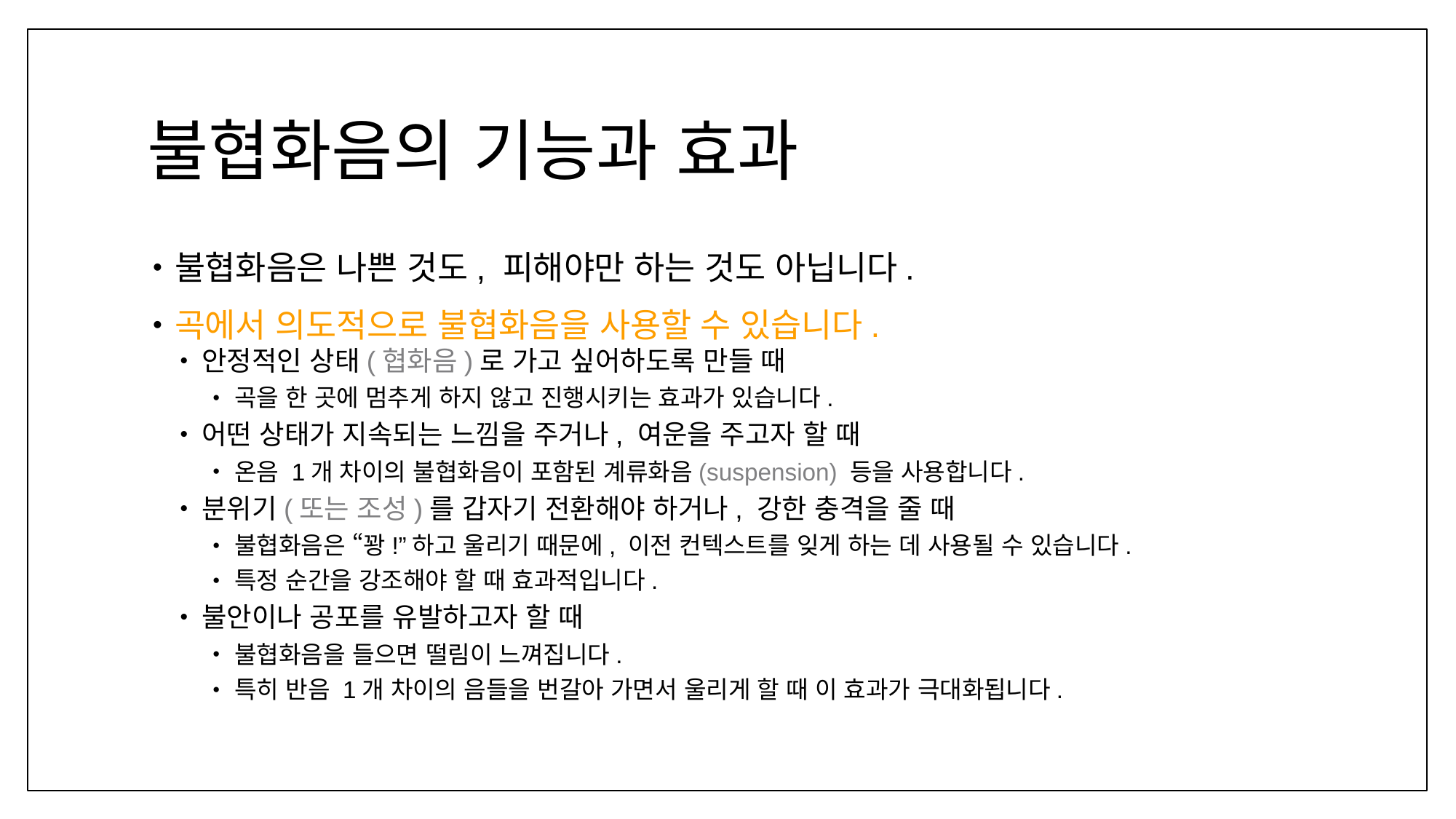

# 불협화음의 기능과 효과
불협화음은 나쁜 것도, 피해야만 하는 것도 아닙니다.
곡에서 의도적으로 불협화음을 사용할 수 있습니다.
안정적인 상태(협화음)로 가고 싶어하도록 만들 때
곡을 한 곳에 멈추게 하지 않고 진행시키는 효과가 있습니다.
어떤 상태가 지속되는 느낌을 주거나, 여운을 주고자 할 때
온음 1개 차이의 불협화음이 포함된 계류화음(suspension) 등을 사용합니다.
분위기(또는 조성)를 갑자기 전환해야 하거나, 강한 충격을 줄 때
불협화음은 “꽝!”하고 울리기 때문에, 이전 컨텍스트를 잊게 하는 데 사용될 수 있습니다.
특정 순간을 강조해야 할 때 효과적입니다.
불안이나 공포를 유발하고자 할 때
불협화음을 들으면 떨림이 느껴집니다.
특히 반음 1개 차이의 음들을 번갈아 가면서 울리게 할 때 이 효과가 극대화됩니다.